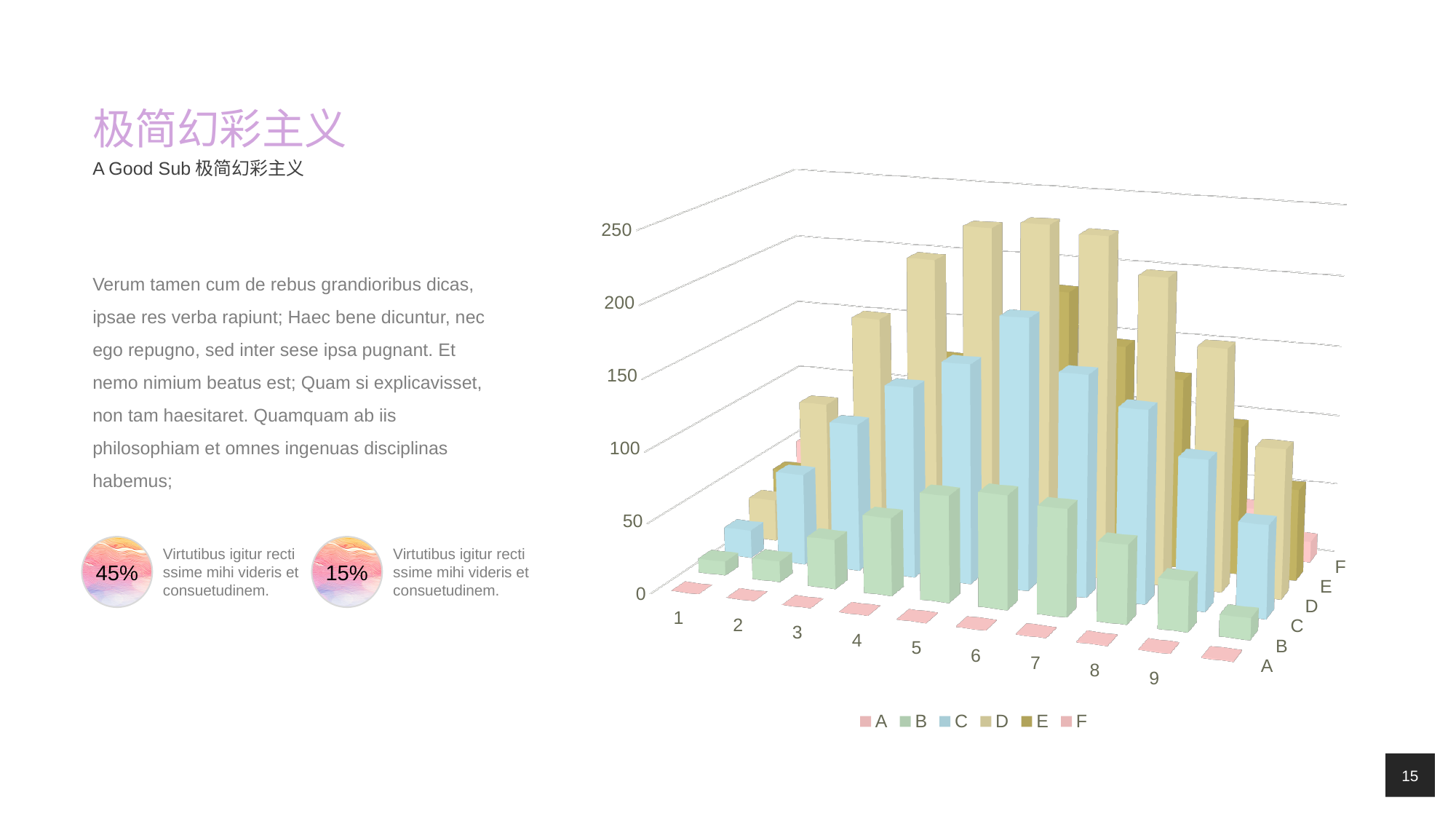

# 极简幻彩主义
A Good Sub极简幻彩主义

[unsupported chart]

Verum tamen cum de rebus grandioribus dicas, ipsae res verba rapiunt; Haec bene dicuntur, nec ego repugno, sed inter sese ipsa pugnant. Et nemo nimium beatus est; Quam si explicavisset, non tam haesitaret. Quamquam ab iis philosophiam et omnes ingenuas disciplinas habemus;
45%
15%
Virtutibus igitur recti ssime mihi videris et consuetudinem.
Virtutibus igitur recti ssime mihi videris et consuetudinem.
15